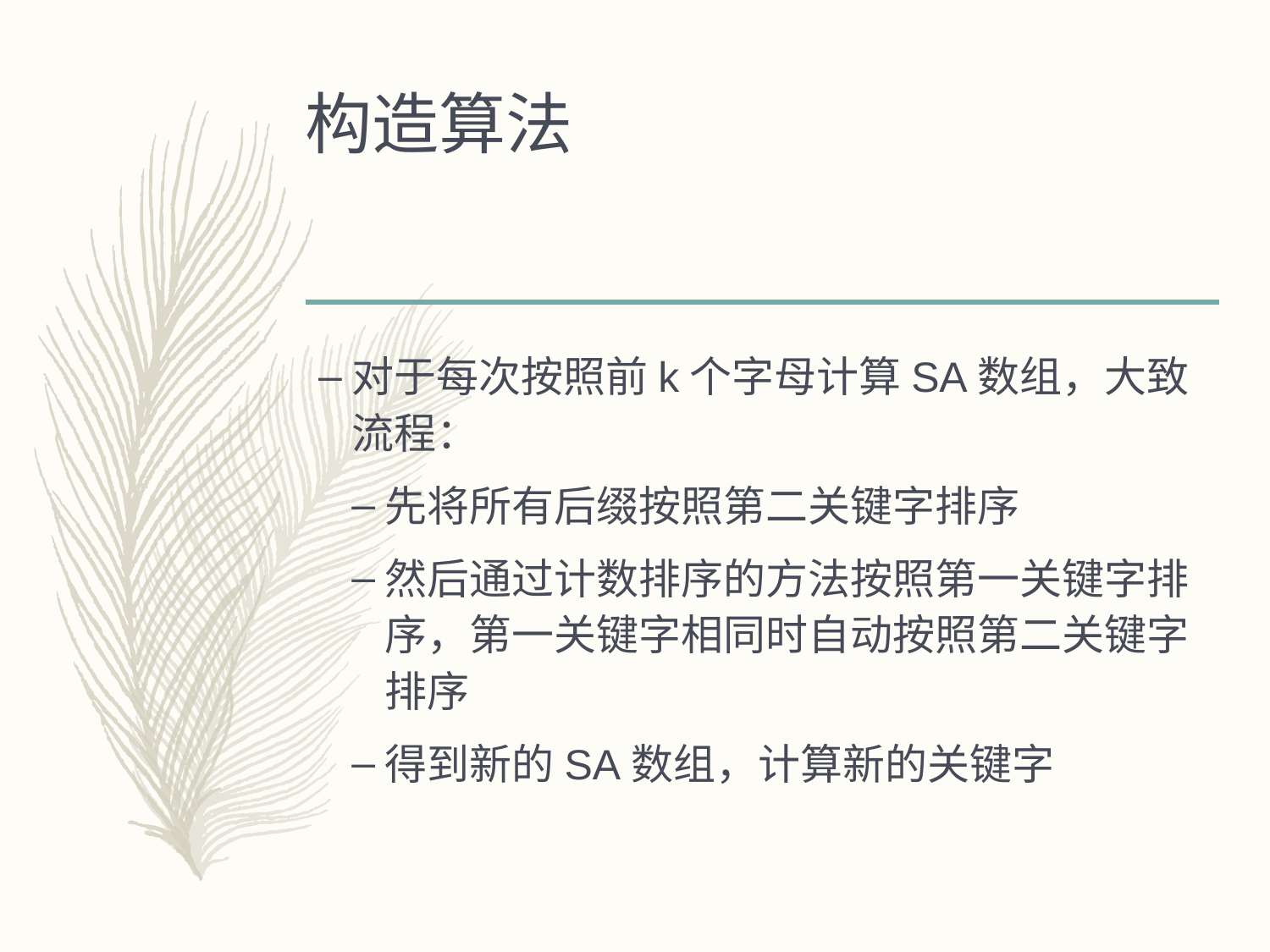

# 构造算法
对于每次按照前k个字母计算SA数组，大致流程：
先将所有后缀按照第二关键字排序
然后通过计数排序的方法按照第一关键字排序，第一关键字相同时自动按照第二关键字排序
得到新的SA数组，计算新的关键字